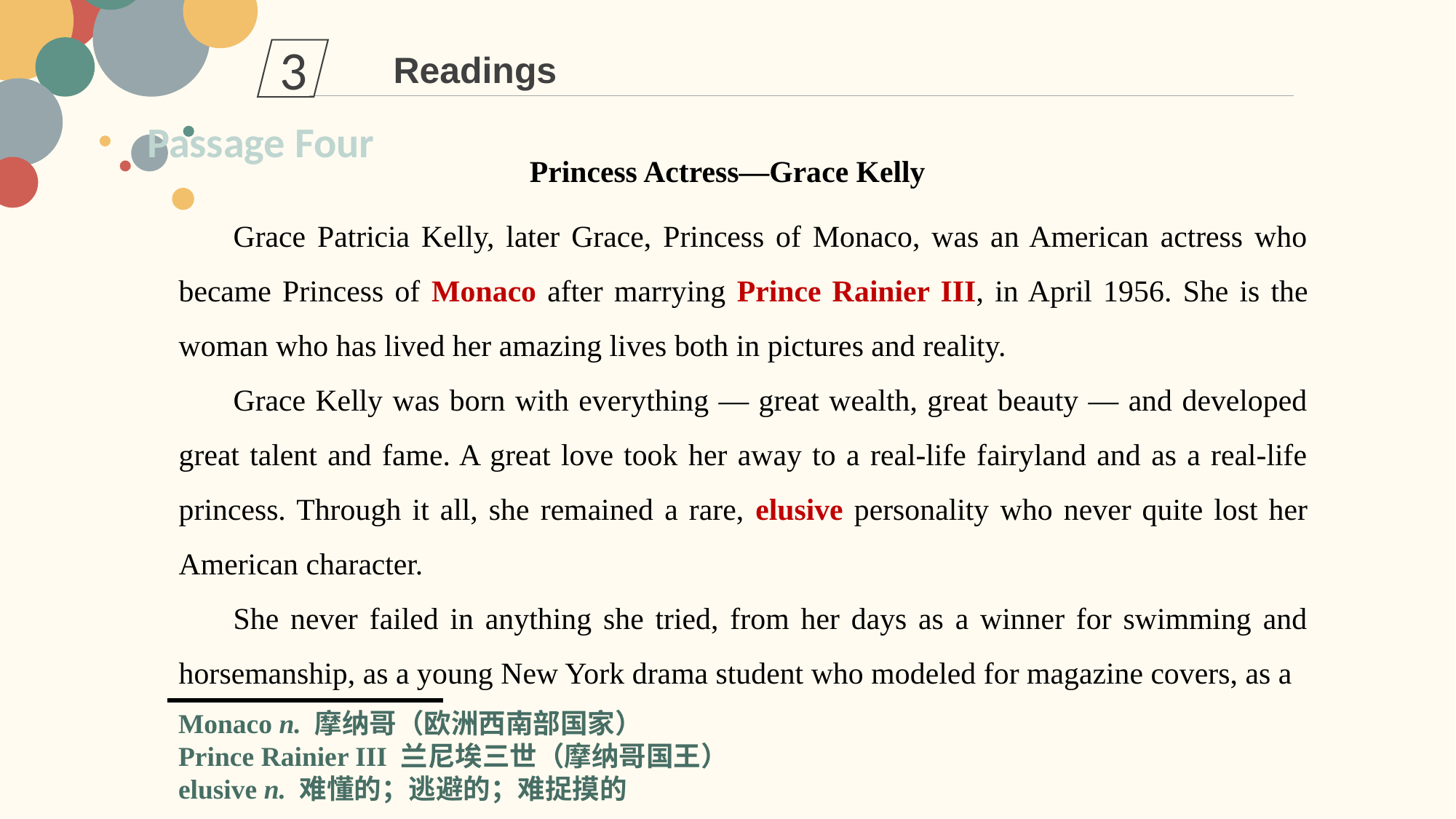

3
Readings
Passage Four
Princess Actress—Grace Kelly
Grace Patricia Kelly, later Grace, Princess of Monaco, was an American actress who became Princess of Monaco after marrying Prince Rainier III, in April 1956. She is the woman who has lived her amazing lives both in pictures and reality.
Grace Kelly was born with everything — great wealth, great beauty — and developed great talent and fame. A great love took her away to a real-life fairyland and as a real-life princess. Through it all, she remained a rare, elusive personality who never quite lost her American character.
She never failed in anything she tried, from her days as a winner for swimming and horsemanship, as a young New York drama student who modeled for magazine covers, as a
Monaco n. 摩纳哥（欧洲西南部国家）
Prince Rainier III 兰尼埃三世（摩纳哥国王）
elusive n. 难懂的；逃避的；难捉摸的